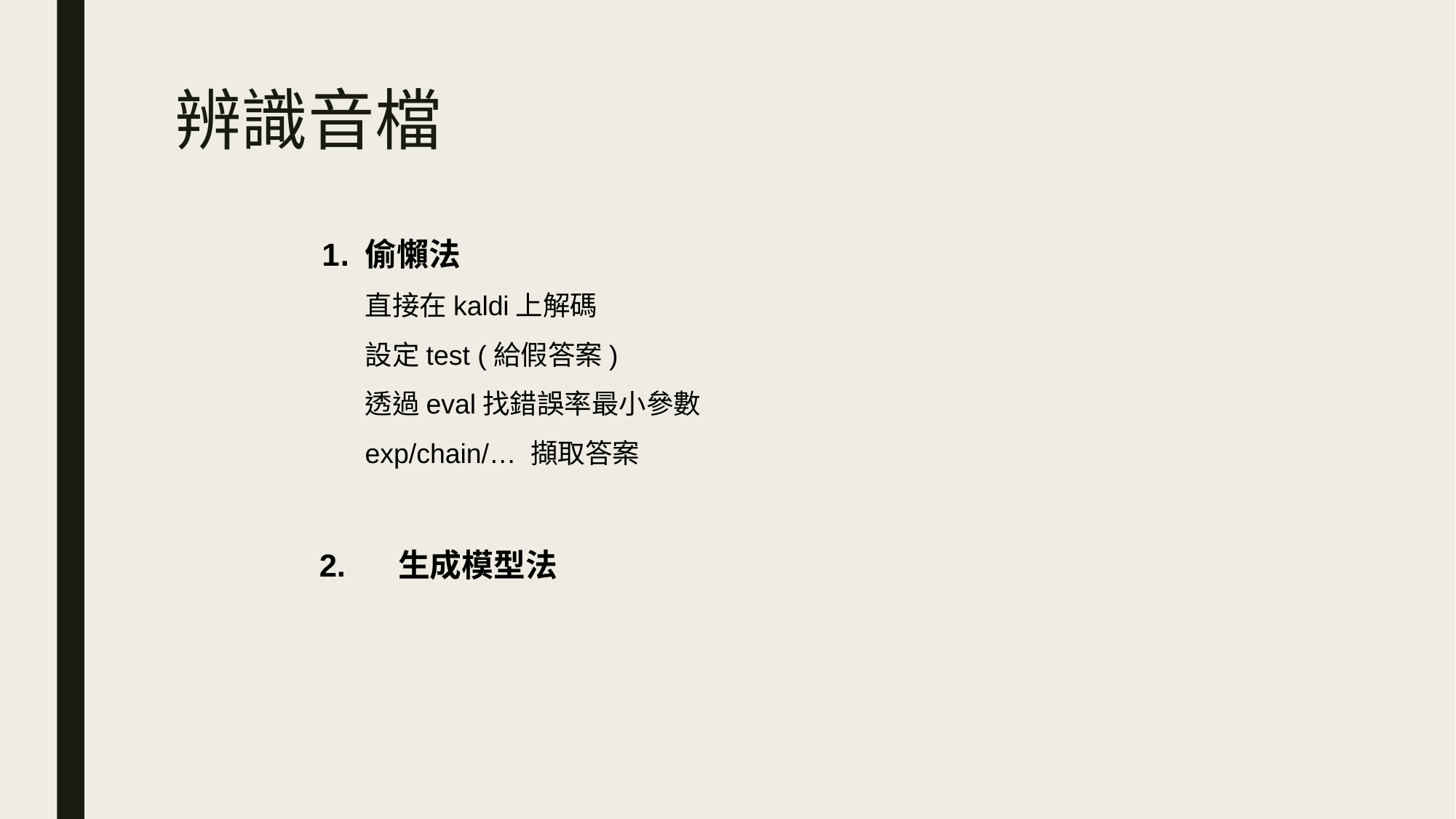

# 辨識音檔
偷懶法
直接在kaldi上解碼
設定test (給假答案)
透過eval找錯誤率最小參數
exp/chain/… 擷取答案

 2.     生成模型法